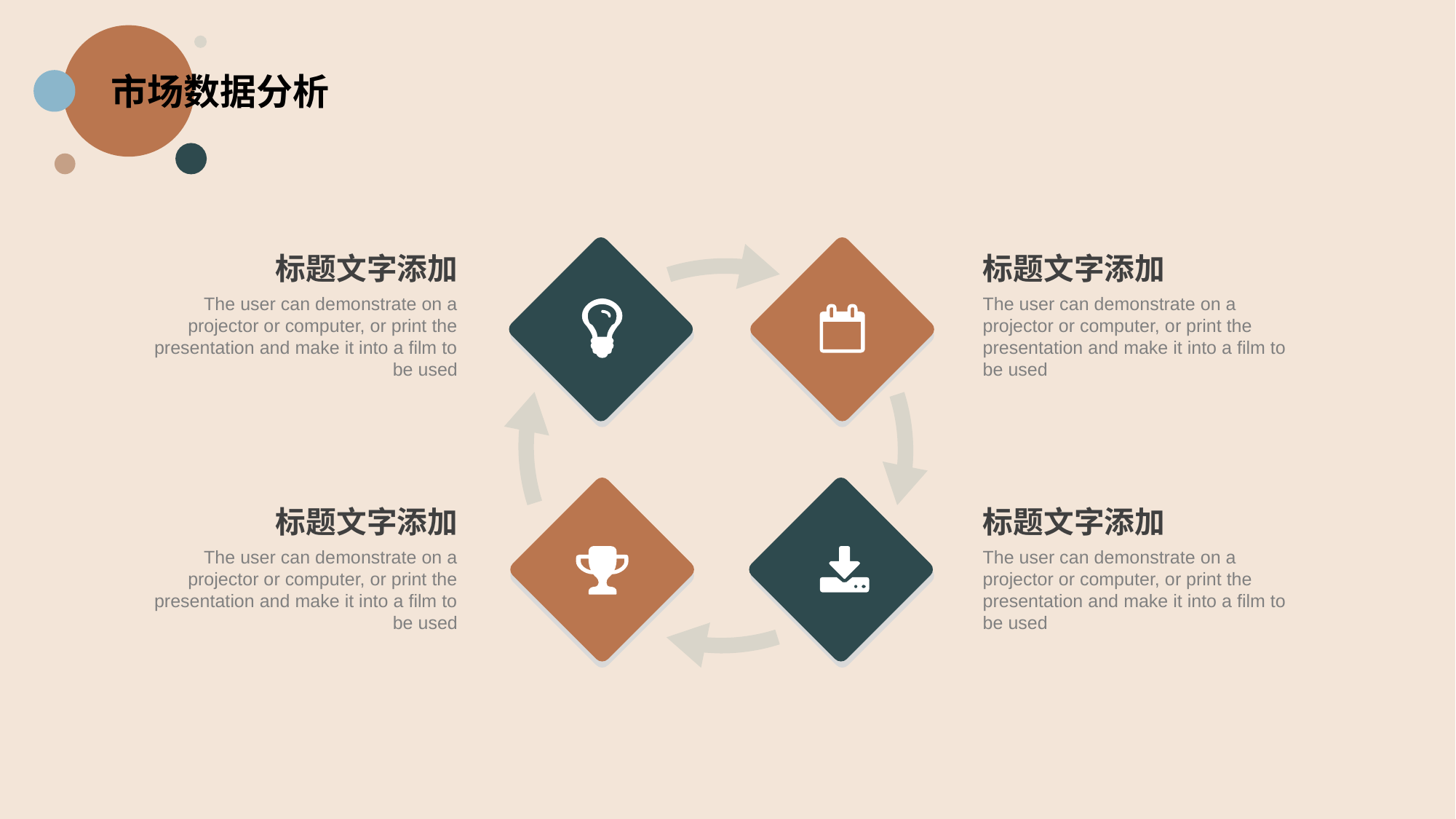

市场数据分析

标题文字添加
The user can demonstrate on a projector or computer, or print the presentation and make it into a film to be used
标题文字添加
The user can demonstrate on a projector or computer, or print the presentation and make it into a film to be used
标题文字添加
The user can demonstrate on a projector or computer, or print the presentation and make it into a film to be used
标题文字添加
The user can demonstrate on a projector or computer, or print the presentation and make it into a film to be used